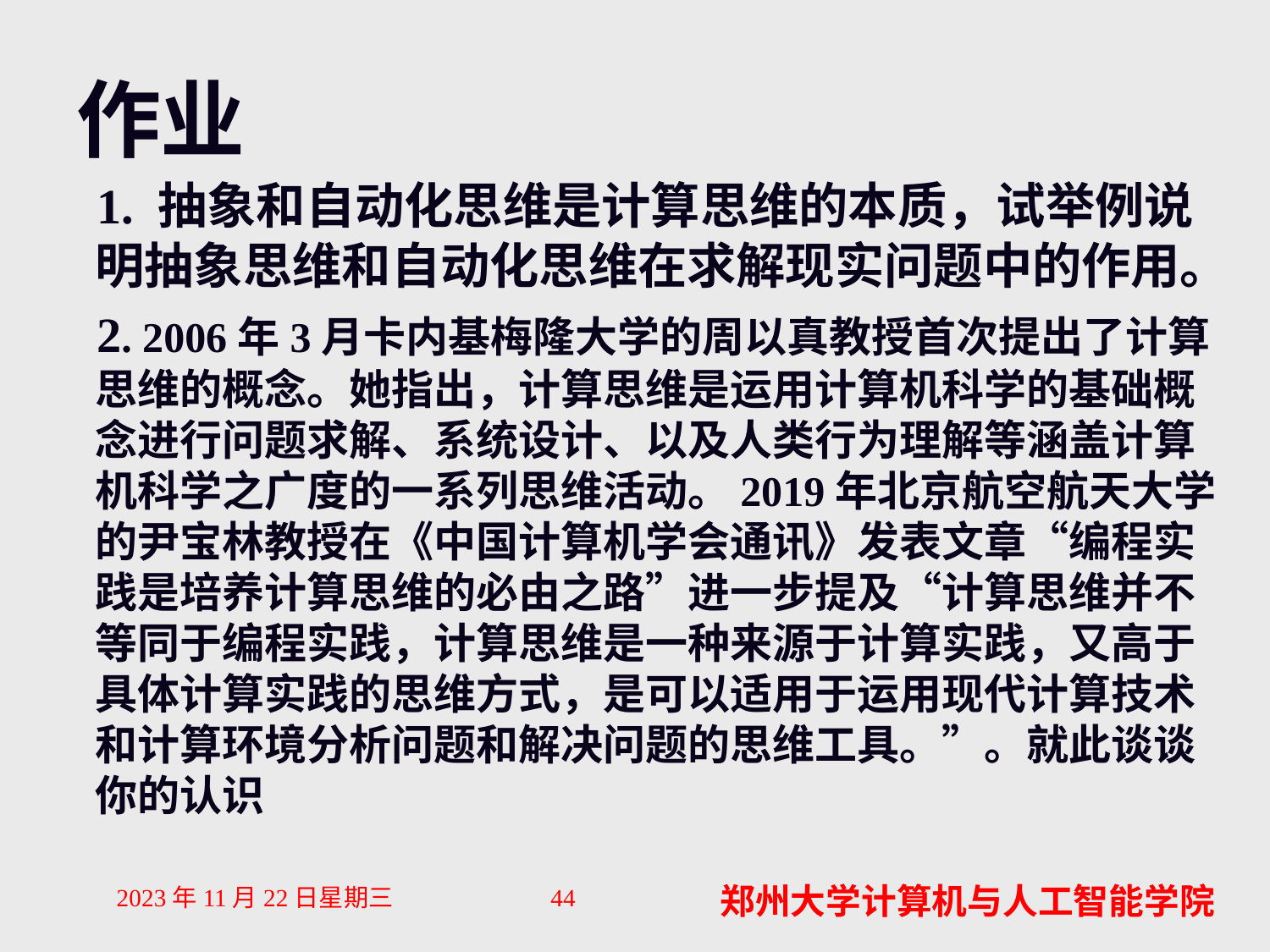

# 作业
    1. 抽象和自动化思维是计算思维的本质，试举例说明抽象思维和自动化思维在求解现实问题中的作用。
    2. 2006年3月卡内基梅隆大学的周以真教授首次提出了计算思维的概念。她指出，计算思维是运用计算机科学的基础概念进行问题求解、系统设计、以及人类行为理解等涵盖计算机科学之广度的一系列思维活动。2019年北京航空航天大学的尹宝林教授在《中国计算机学会通讯》发表文章“编程实践是培养计算思维的必由之路”进一步提及“计算思维并不等同于编程实践，计算思维是一种来源于计算实践，又高于具体计算实践的思维方式，是可以适用于运用现代计算技术和计算环境分析问题和解决问题的思维工具。”。就此谈谈你的认识